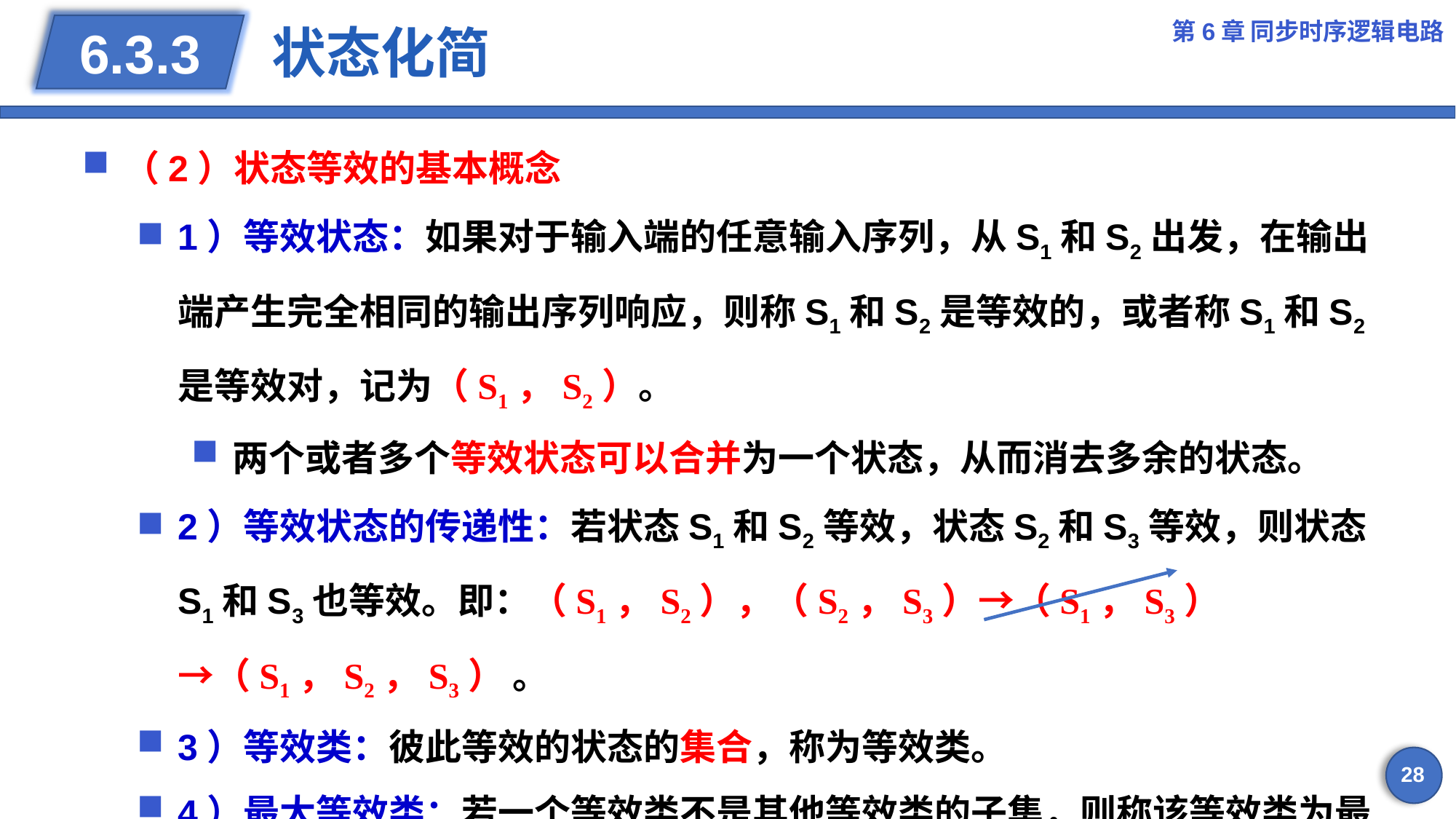

第6章 同步时序逻辑电路
# 状态化简
6.3.3
（2）状态等效的基本概念
1）等效状态：如果对于输入端的任意输入序列，从S1和S2出发，在输出端产生完全相同的输出序列响应，则称S1和S2是等效的，或者称S1和S2是等效对，记为（S1，S2）。
两个或者多个等效状态可以合并为一个状态，从而消去多余的状态。
2）等效状态的传递性：若状态S1和S2等效，状态S2和S3等效，则状态S1和S3也等效。即：（S1，S2），（S2，S3）→（S1，S3） →（S1，S2，S3） 。
3）等效类：彼此等效的状态的集合，称为等效类。
4）最大等效类：若一个等效类不是其他等效类的子集，则称该等效类为最大等效类。不包含在其他等效类中的单独一个状态，也是最大等效类。
28